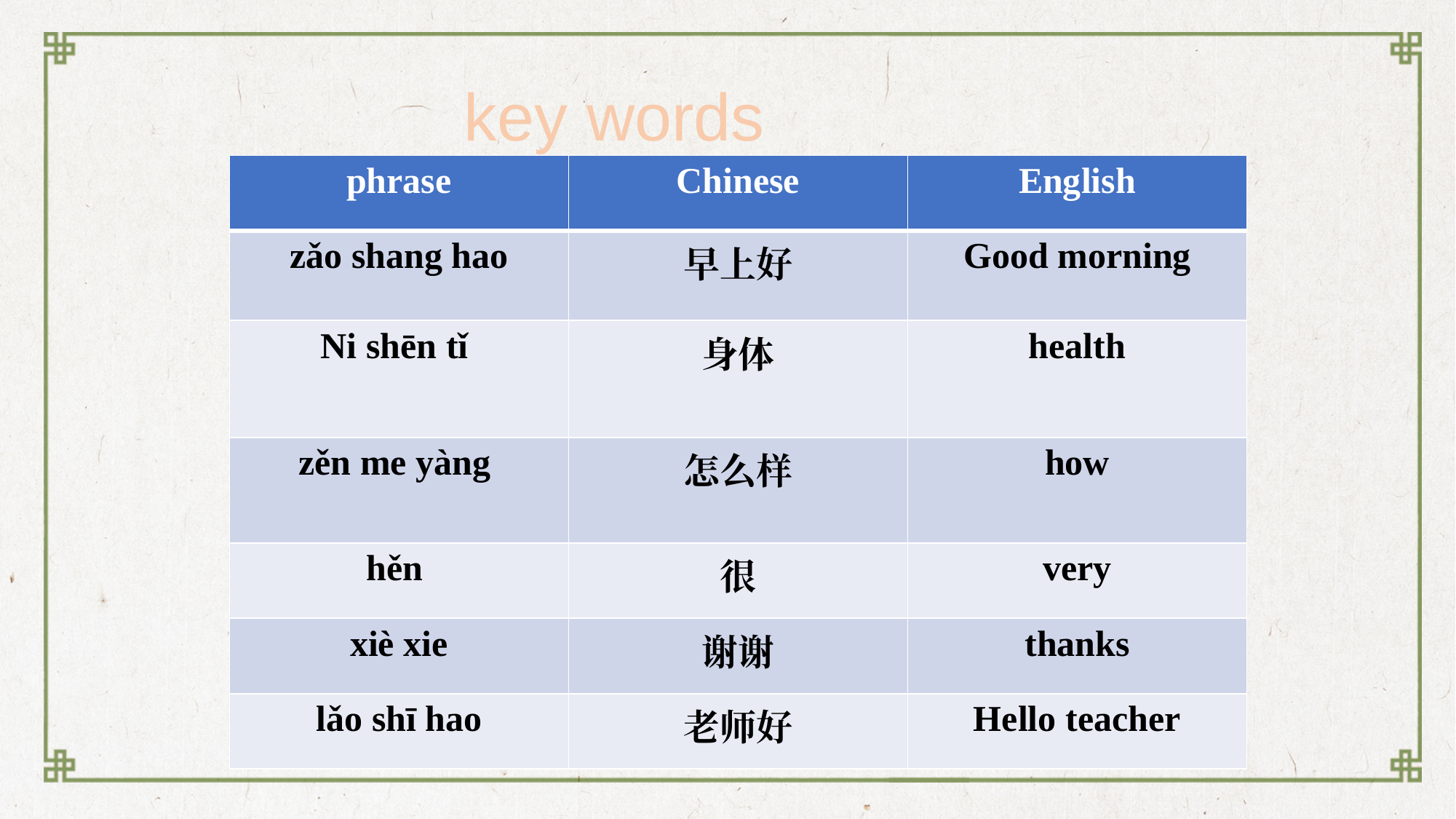

# key words
| phrase | Chinese | English |
| --- | --- | --- |
| zǎo shang hao | 早上好 | Good morning |
| Ni shēn tǐ | 身体 | health |
| zěn me yàng | 怎么样 | how |
| hěn | 很 | very |
| xiè xie | 谢谢 | thanks |
| lǎo shī hao | 老师好 | Hello teacher |